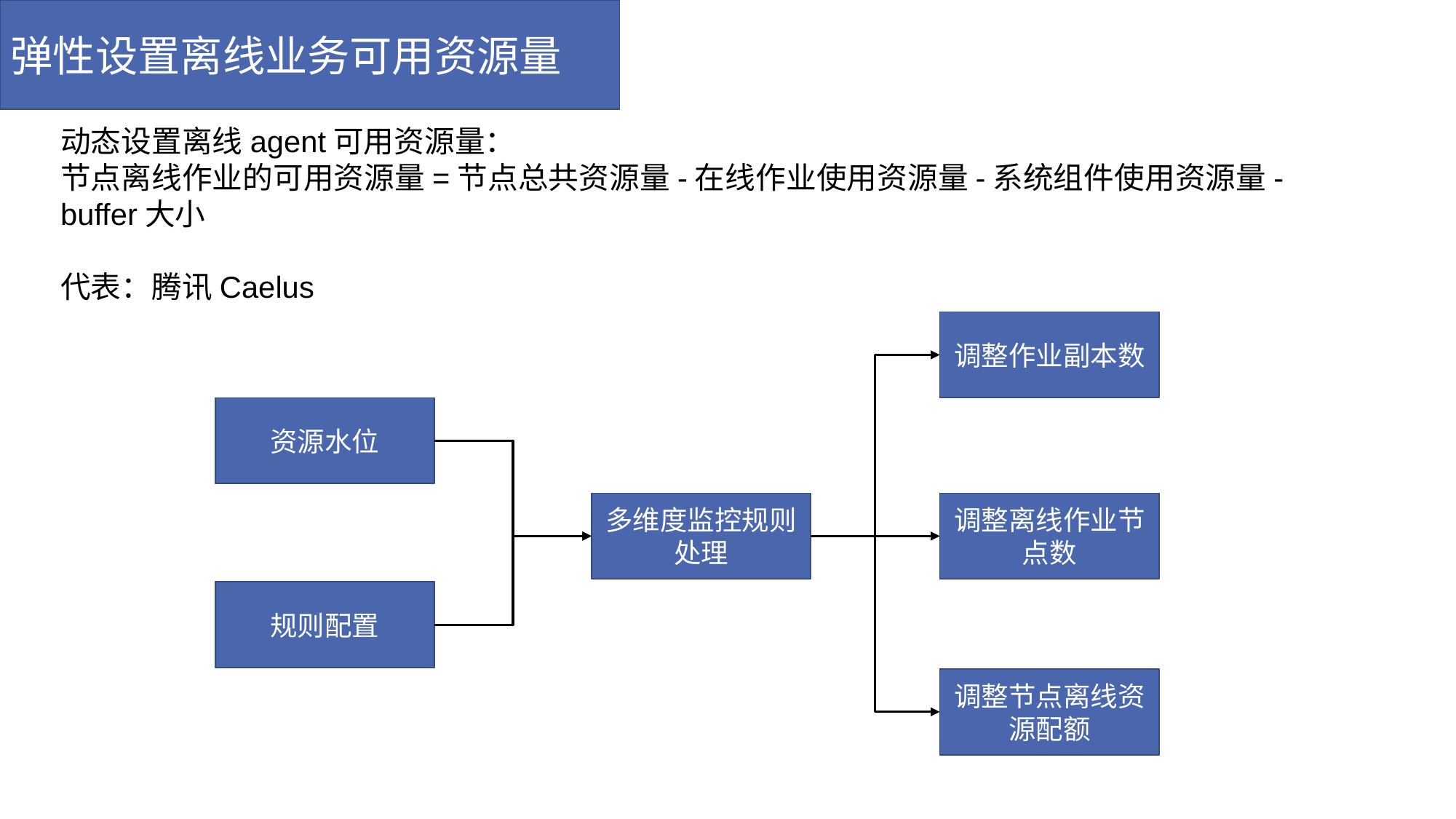

弹性设置离线业务可用资源量
动态设置离线agent可用资源量：
节点离线作业的可用资源量=节点总共资源量-在线作业使用资源量-系统组件使用资源量-buffer大小

代表：腾讯Caelus
调整作业副本数
资源水位
多维度监控规则处理
调整离线作业节点数
规则配置
调整节点离线资源配额